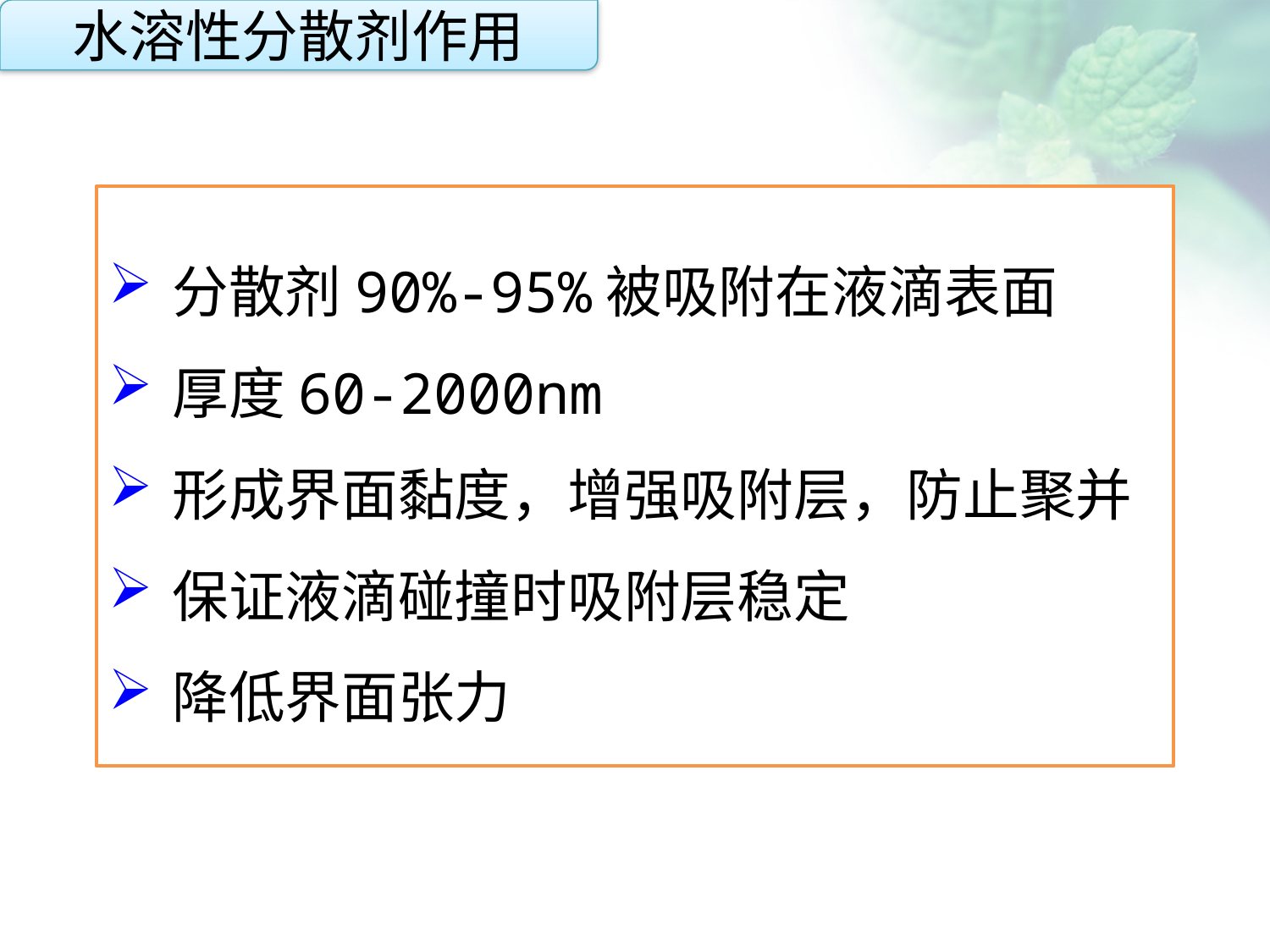

水溶性分散剂作用
分散剂90%-95%被吸附在液滴表面
厚度60-2000nm
形成界面黏度，增强吸附层，防止聚并
保证液滴碰撞时吸附层稳定
降低界面张力
点击添加文本
点击添加文本
点击添加文本
点击添加文本